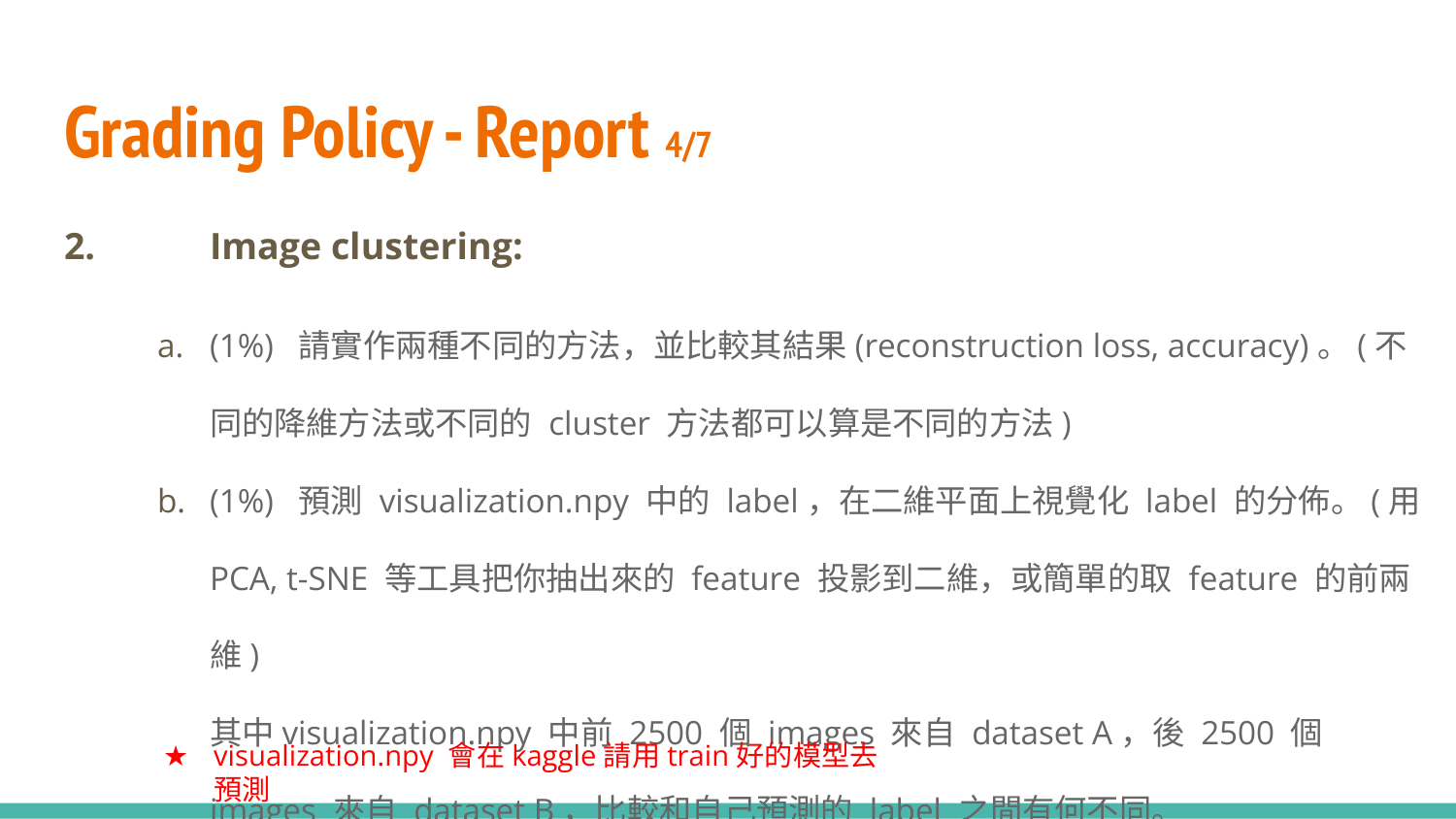

# Grading Policy - Report 4/7

2.	Image clustering:
(1%)  請實作兩種不同的方法，並比較其結果(reconstruction loss, accuracy)。(不同的降維方法或不同的 cluster 方法都可以算是不同的方法)
(1%)  預測 visualization.npy 中的 label，在二維平面上視覺化 label 的分佈。(用 PCA, t-SNE 等工具把你抽出來的 feature 投影到二維，或簡單的取 feature 的前兩維)
其中visualization.npy 中前 2500 個 images 來自 dataset A，後 2500 個 images 來自 dataset B，比較和自己預測的 label 之間有何不同。

visualization.npy 會在kaggle請用train好的模型去預測